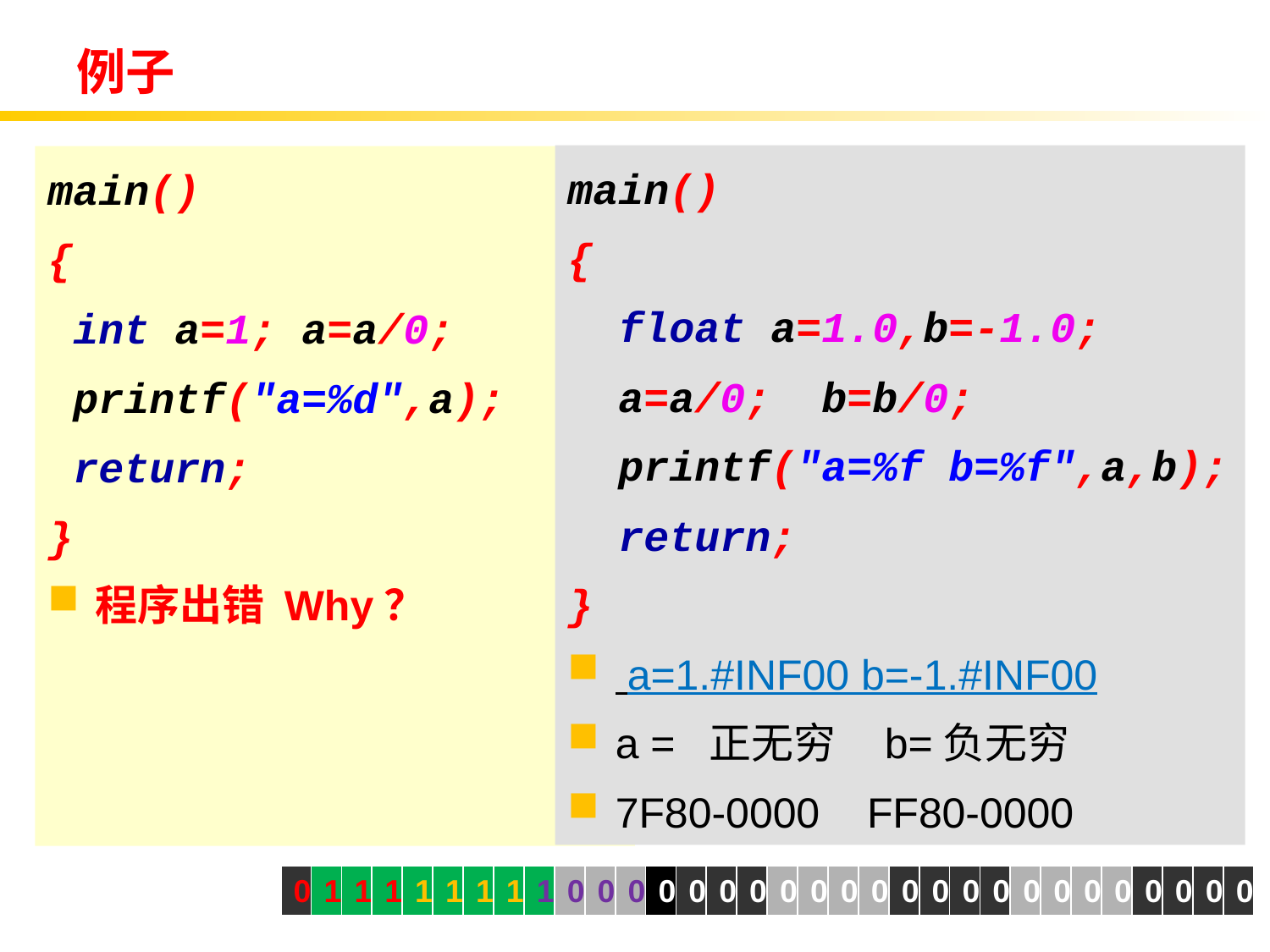

# 例子
main()
{
  float a=1.0,b=-1.0;
  a=a/0;  b=b/0;
  printf("a=%f b=%f",a,b);
  return;
}
 a=1.#INF00 b=-1.#INF00
a =  正无穷    b=负无穷
7F80-0000    FF80-0000

main()
{
 int a=1; a=a/0;
 printf("a=%d",a);
 return;
}
程序出错 Why？

| 0 | 1 | 1 | 1 | 1 | 1 | 1 | 1 | 1 | 0 | 0 | 0 | 0 | 0 | 0 | 0 | 0 | 0 | 0 | 0 | 0 | 0 | 0 | 0 | 0 | 0 | 0 | 0 | 0 | 0 | 0 | 0 |
| --- | --- | --- | --- | --- | --- | --- | --- | --- | --- | --- | --- | --- | --- | --- | --- | --- | --- | --- | --- | --- | --- | --- | --- | --- | --- | --- | --- | --- | --- | --- | --- |